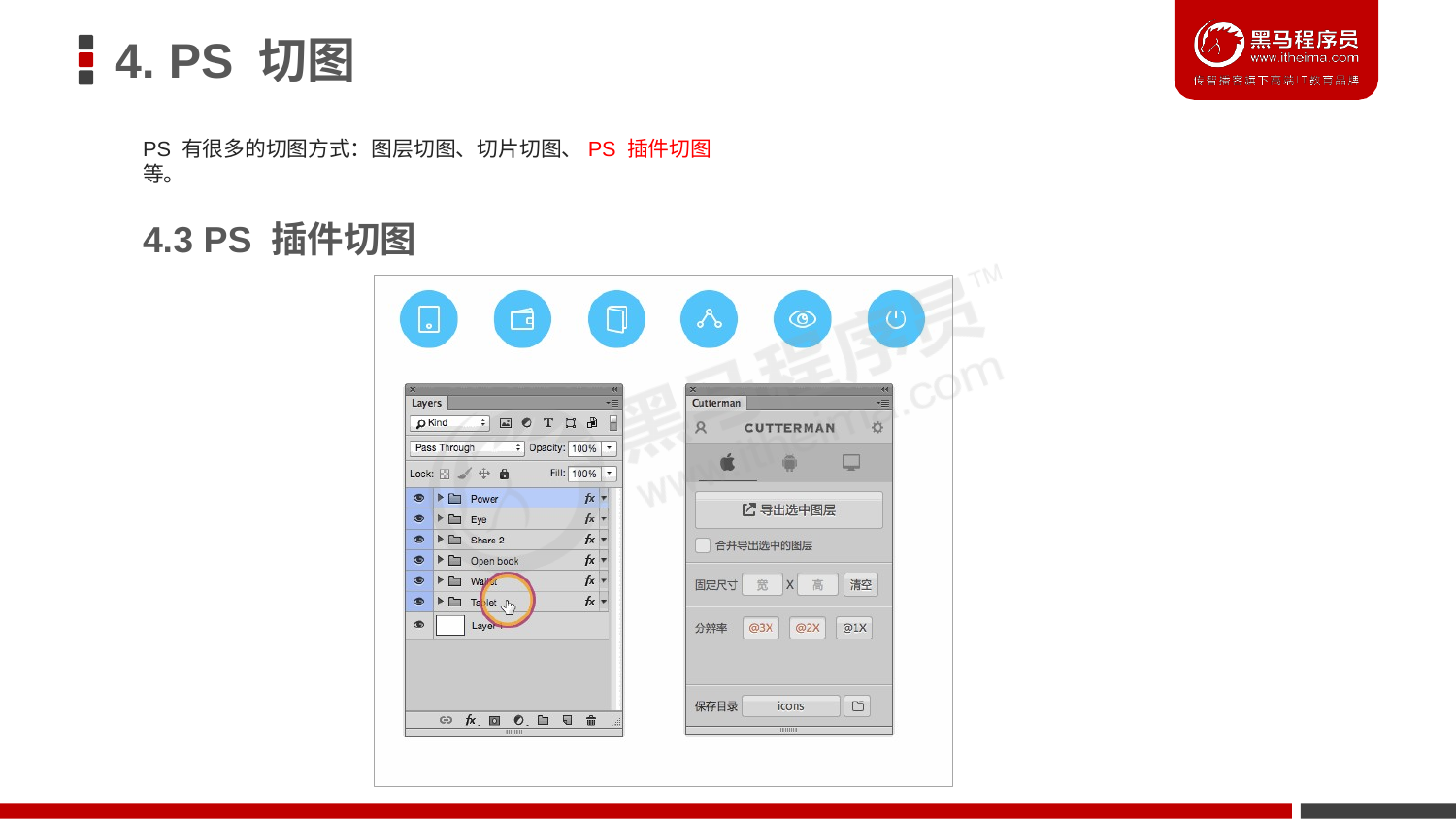

# 4. PS 切图
PS 有很多的切图方式：图层切图、切片切图、PS 插件切图等。

4.3 PS 插件切图